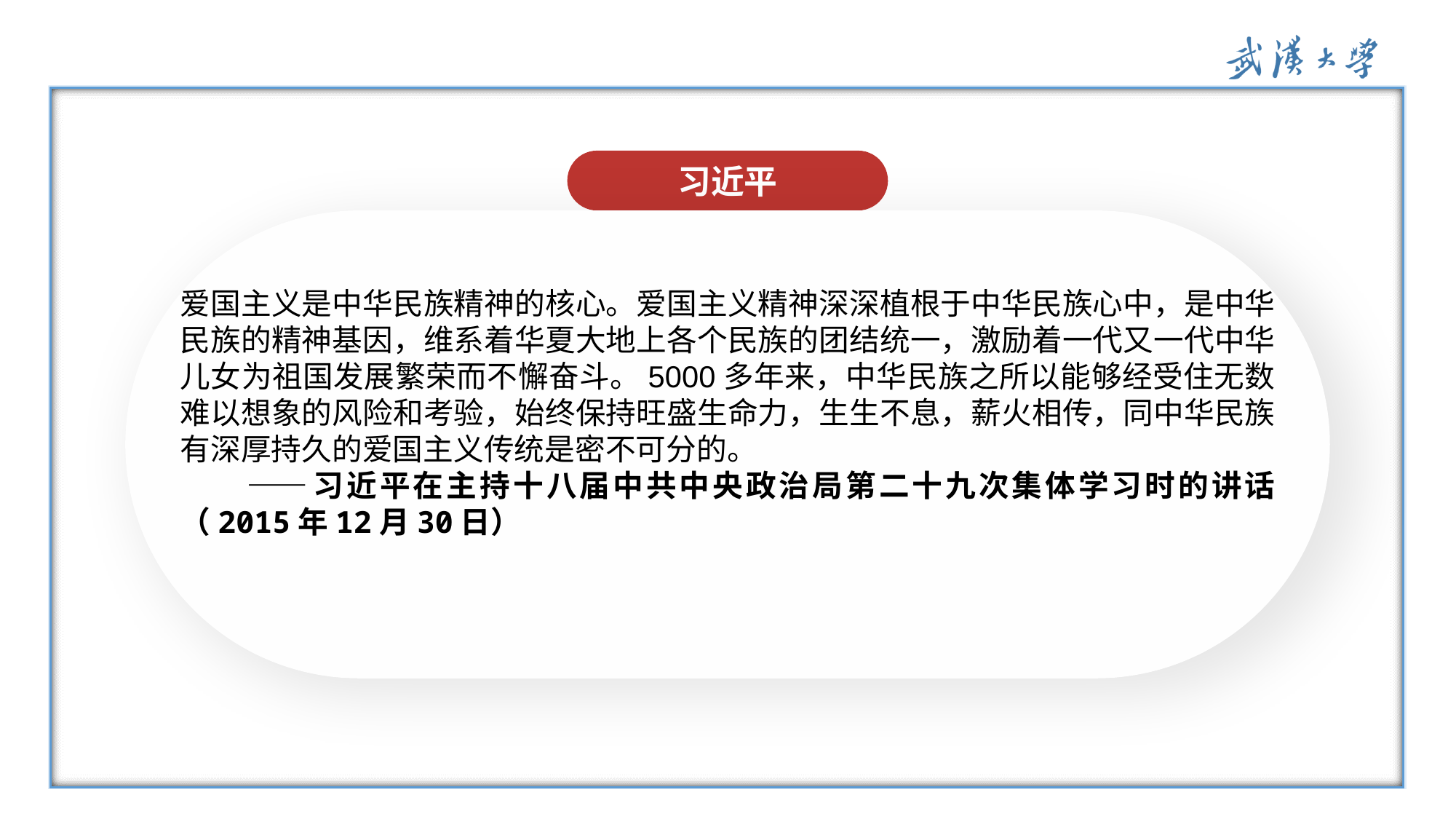

习近平

爱国主义是中华民族精神的核心。爱国主义精神深深植根于中华民族心中，是中华民族的精神基因，维系着华夏大地上各个民族的团结统一，激励着一代又一代中华儿女为祖国发展繁荣而不懈奋斗。5000多年来，中华民族之所以能够经受住无数难以想象的风险和考验，始终保持旺盛生命力，生生不息，薪火相传，同中华民族有深厚持久的爱国主义传统是密不可分的。
　　——习近平在主持十八届中共中央政治局第二十九次集体学习时的讲话（2015年12月30日）